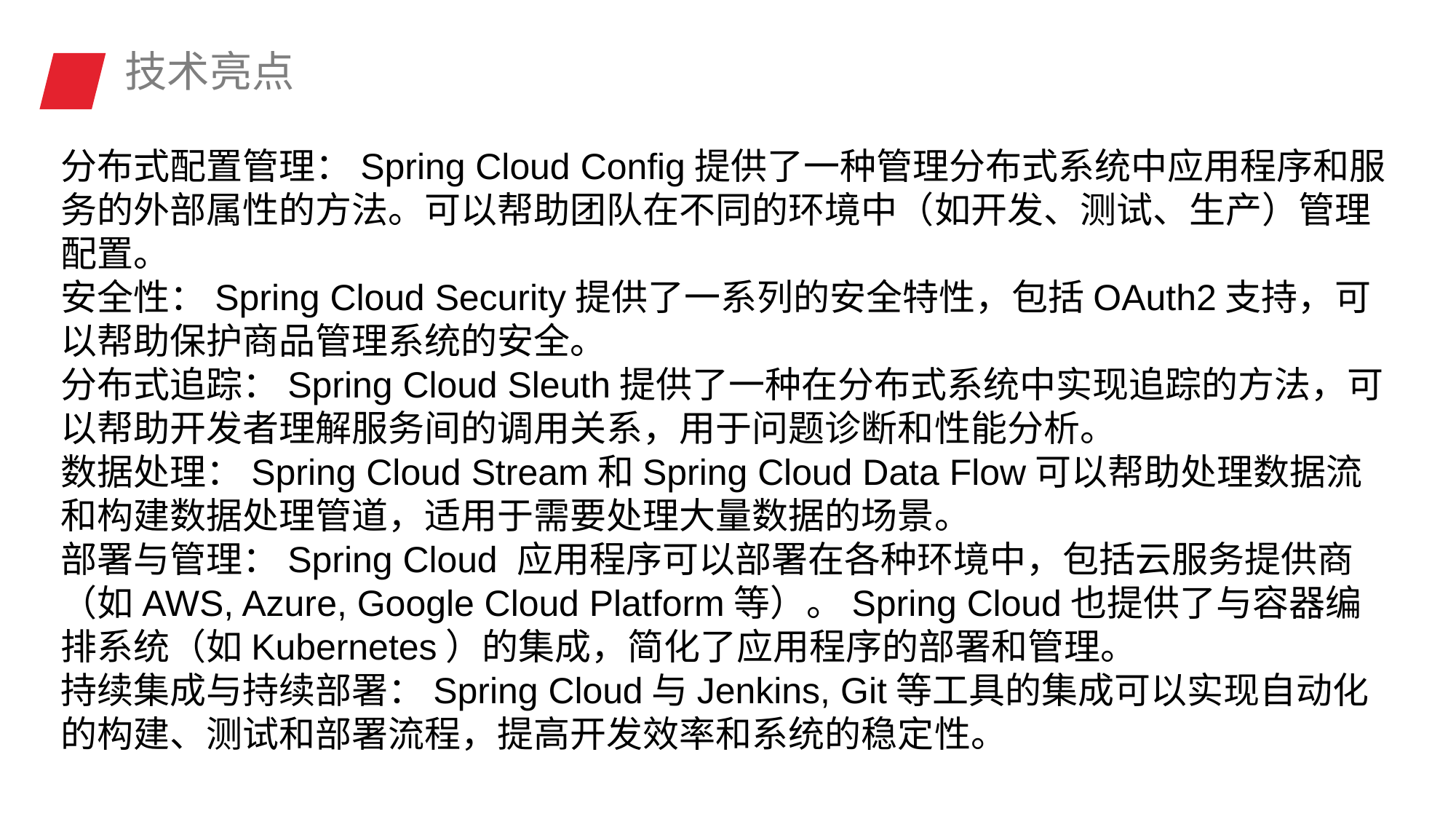

技术亮点

分布式配置管理：Spring Cloud Config提供了一种管理分布式系统中应用程序和服务的外部属性的方法。可以帮助团队在不同的环境中（如开发、测试、生产）管理配置。
安全性：Spring Cloud Security提供了一系列的安全特性，包括OAuth2支持，可以帮助保护商品管理系统的安全。
分布式追踪：Spring Cloud Sleuth提供了一种在分布式系统中实现追踪的方法，可以帮助开发者理解服务间的调用关系，用于问题诊断和性能分析。
数据处理：Spring Cloud Stream和Spring Cloud Data Flow可以帮助处理数据流和构建数据处理管道，适用于需要处理大量数据的场景。
部署与管理：Spring Cloud 应用程序可以部署在各种环境中，包括云服务提供商（如AWS, Azure, Google Cloud Platform等）。Spring Cloud也提供了与容器编排系统（如Kubernetes）的集成，简化了应用程序的部署和管理。
持续集成与持续部署：Spring Cloud与Jenkins, Git等工具的集成可以实现自动化的构建、测试和部署流程，提高开发效率和系统的稳定性。